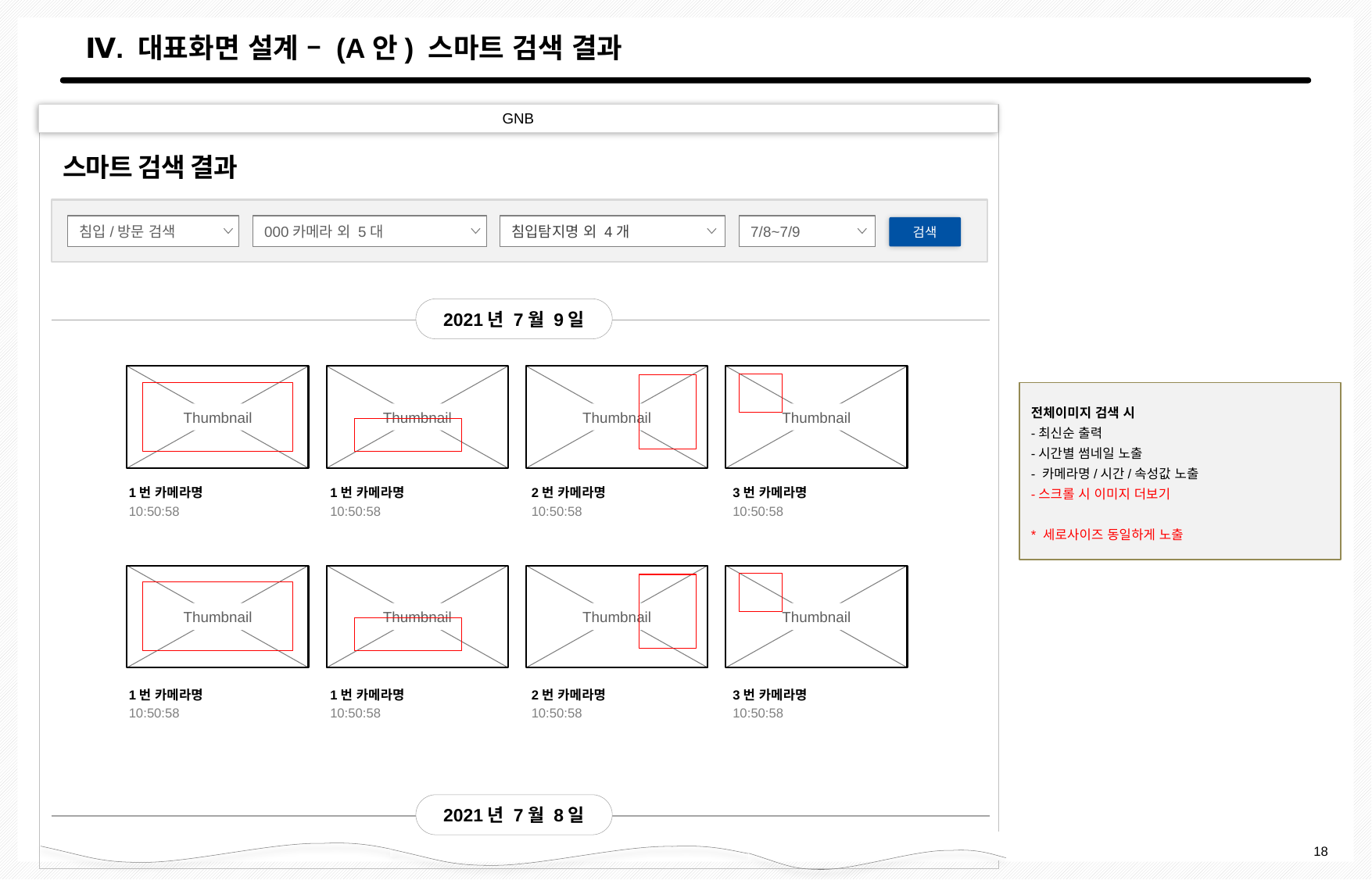

# Ⅳ. 대표화면 설계 – (A안) 스마트 검색 결과

GNB
스마트 검색 결과

침입/방문 검색

000카메라 외 5대

침입탐지명 외 4개

7/8~7/9

검색
2021년 7월 9일

Thumbnail

Thumbnail

Thumbnail

Thumbnail

전체이미지 검색 시
-최신순 출력
-시간별 썸네일 노출
- 카메라명/시간/속성값 노출
-스크롤 시 이미지 더보기

* 세로사이즈 동일하게 노출

1번 카메라명
1번 카메라명
2번 카메라명
3번 카메라명
10:50:58
10:50:58
10:50:58
10:50:58

Thumbnail

Thumbnail

Thumbnail

Thumbnail

1번 카메라명
1번 카메라명
2번 카메라명
3번 카메라명
10:50:58
10:50:58
10:50:58
10:50:58
2021년 7월 8일